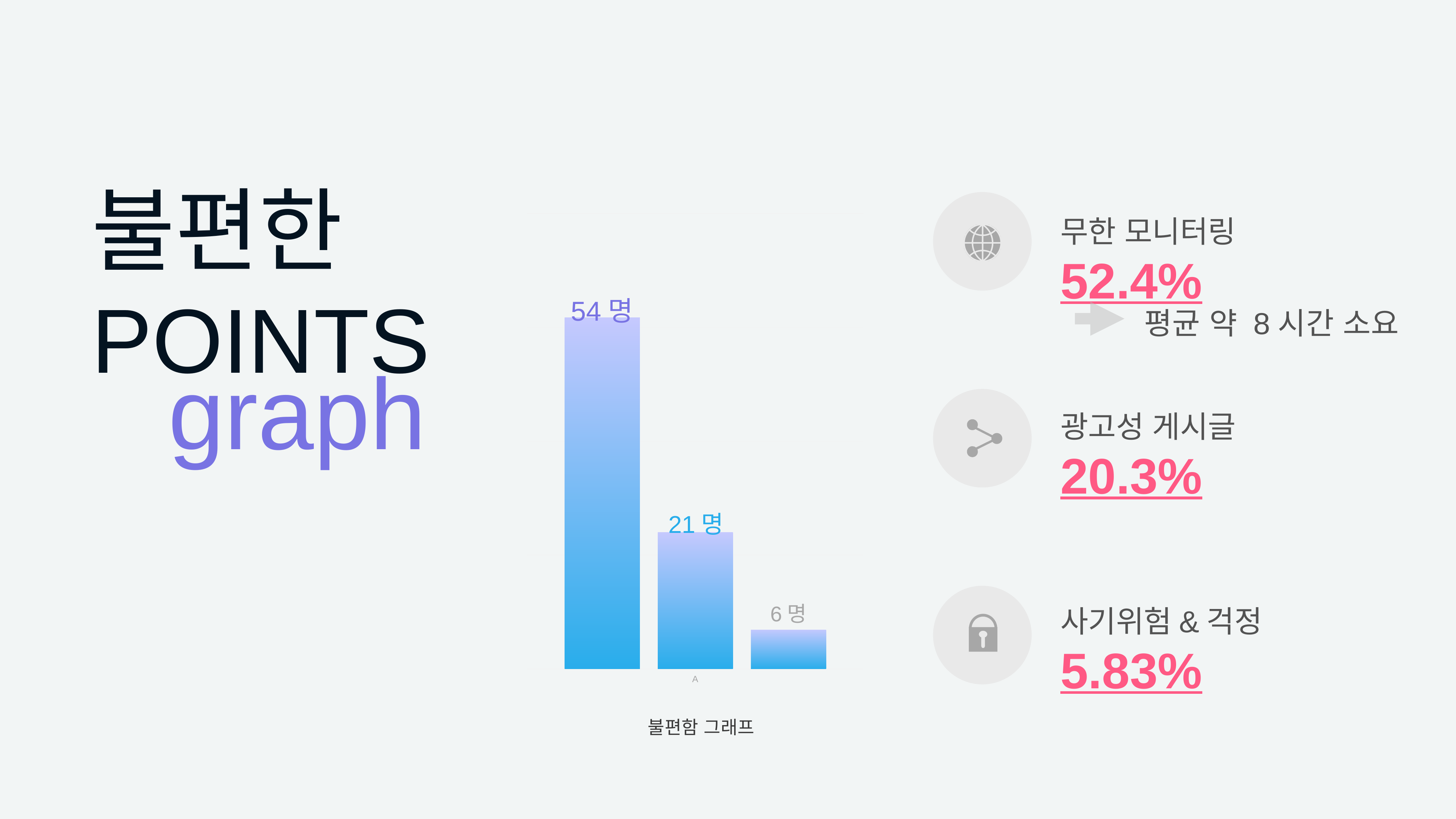

# 불편한 POINTS

### Chart

| Category | 1 | 2 | 3 |
|---|---|---|---|
| A | 54.0 | 21.0 | 6.0 |
무한 모니터링    52.4%

graph
평균 약 8시간 소요
광고성 게시글    20.3%

사기위험&걱정  5.83%

불편함 그래프